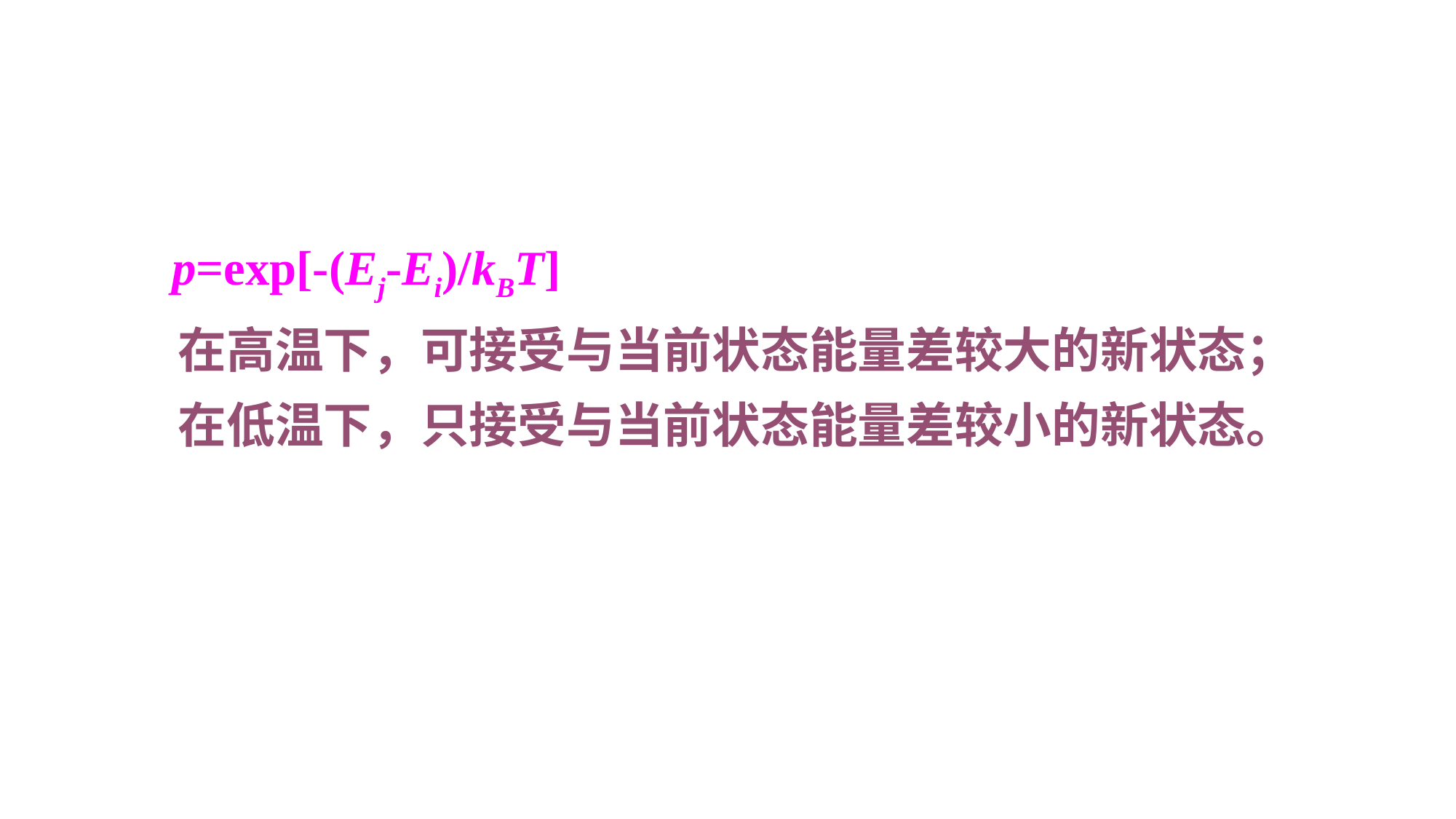

#
     p=exp[-(Ej-Ei)/kBT]
     在高温下，可接受与当前状态能量差较大的新状态；
     在低温下，只接受与当前状态能量差较小的新状态。